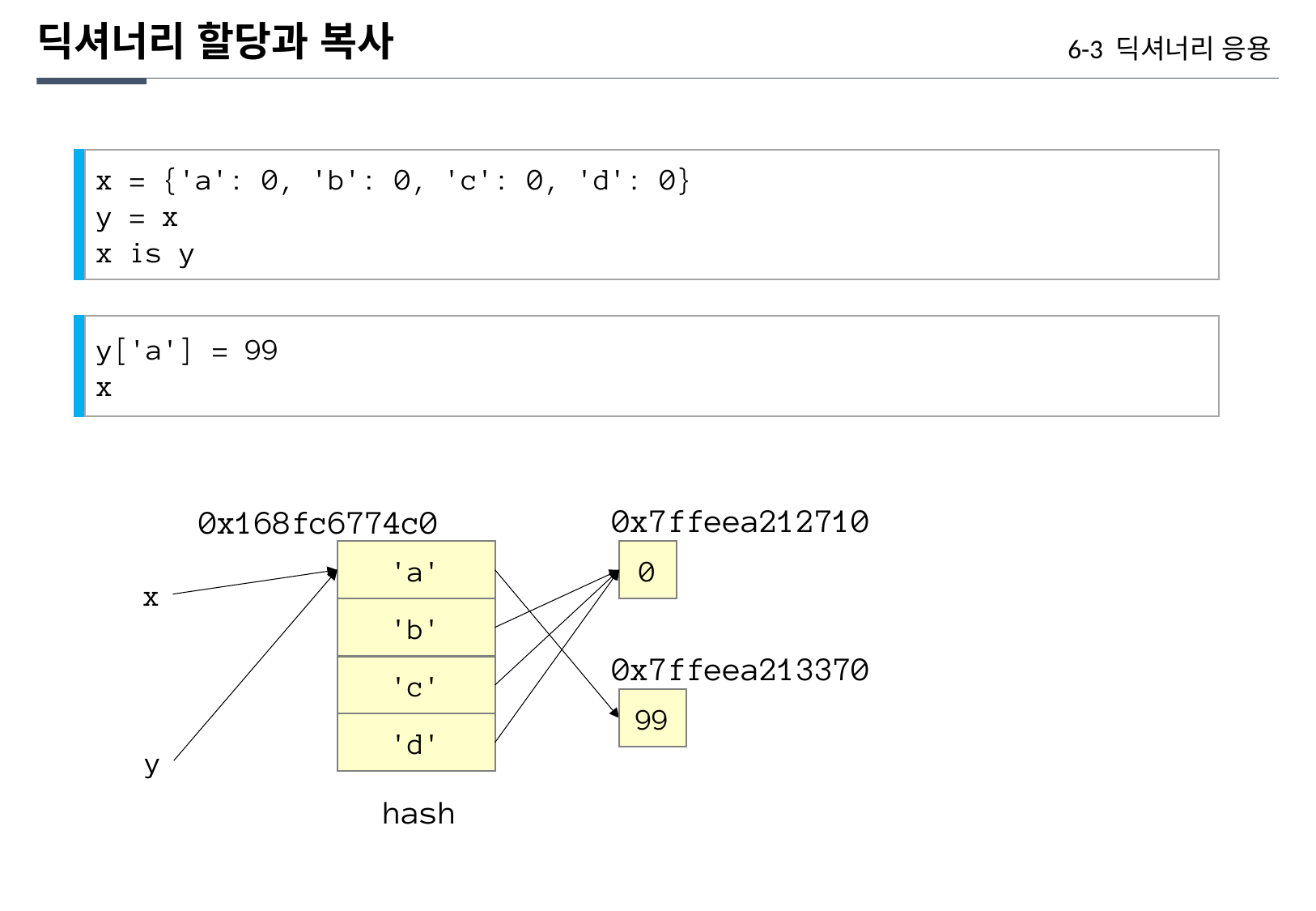

딕셔너리 할당과 복사
6-3 딕셔너리 응용

x = {'a': 0, 'b': 0, 'c': 0, 'd': 0}
y = x
x is y

y['a'] = 99
x
0x7ffeea212710
0x168fc6774c0
'a'
0
x
'b'
0x7ffeea213370
'c'
99
'd'
y
hash